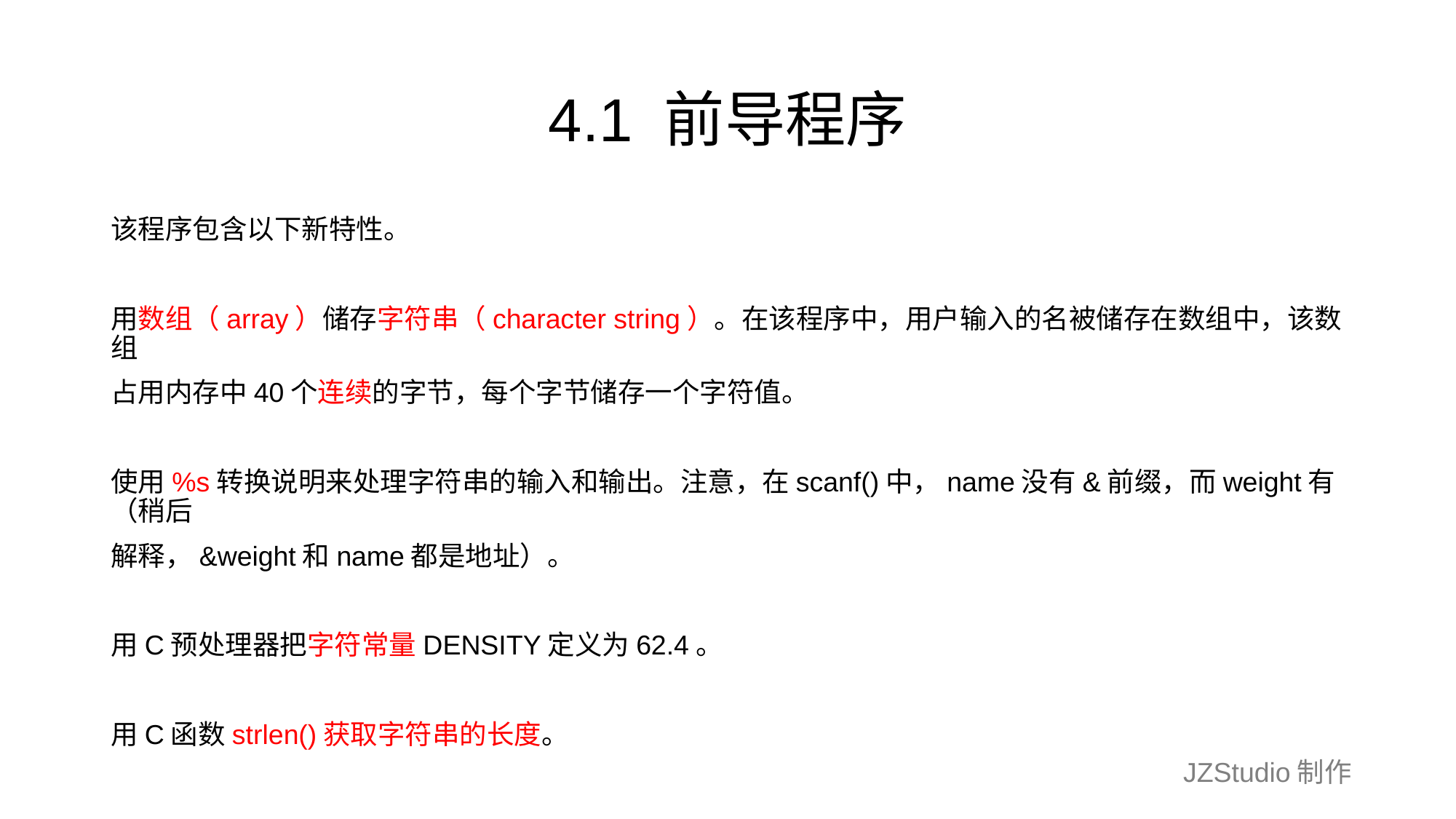

# 4.1 前导程序
该程序包含以下新特性。

用数组（array）储存字符串（character string）。在该程序中，用户输入的名被储存在数组中，该数组
占用内存中40个连续的字节，每个字节储存一个字符值。

使用%s转换说明来处理字符串的输入和输出。注意，在scanf()中，name没有&前缀，而weight有（稍后
解释，&weight和name都是地址）。

用C预处理器把字符常量DENSITY定义为62.4。

用C函数strlen()获取字符串的长度。